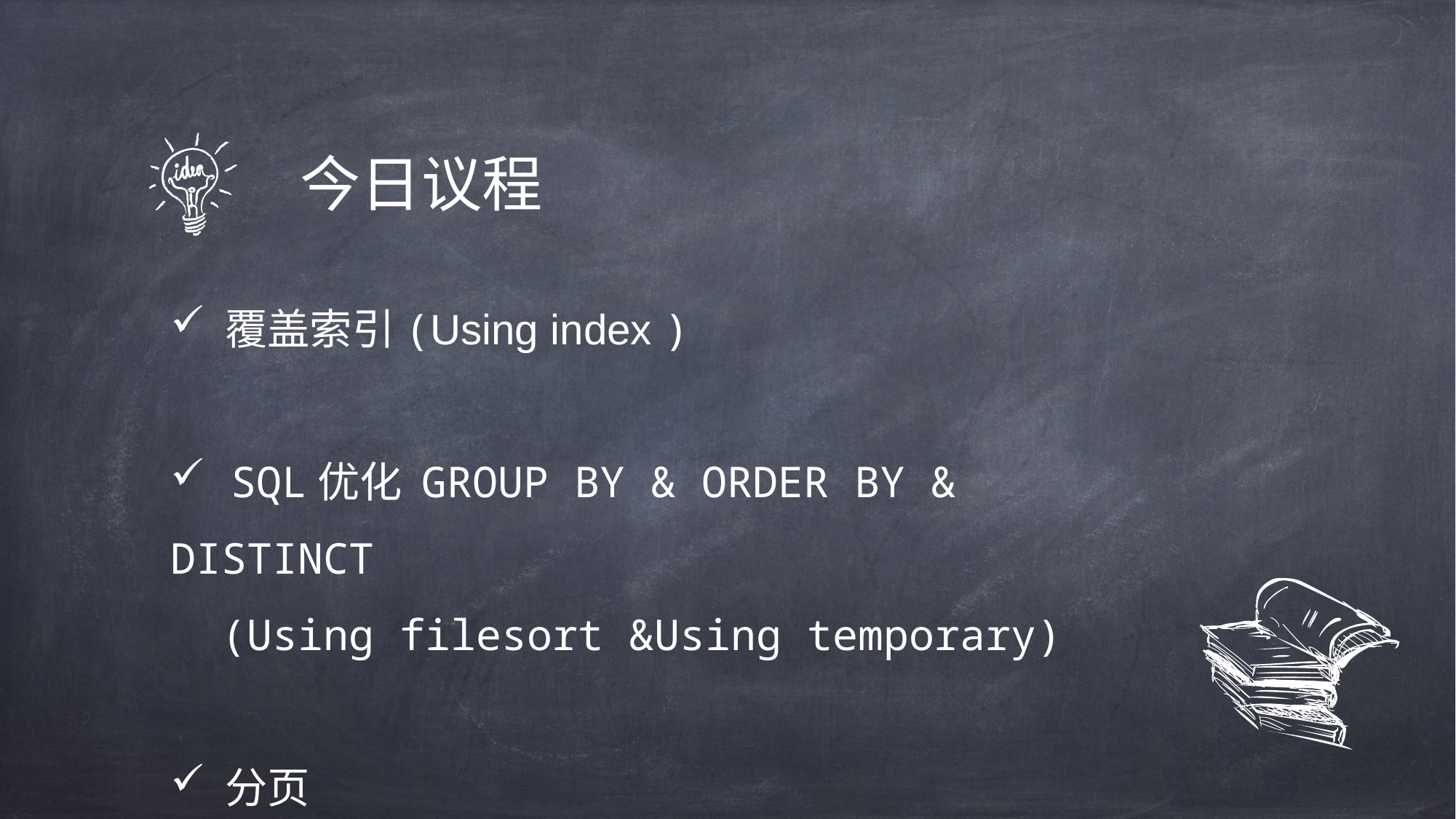

今日议程
 覆盖索引(Using index )

 SQL优化 GROUP BY & ORDER BY & DISTINCT
  (Using filesort &Using temporary)

分页